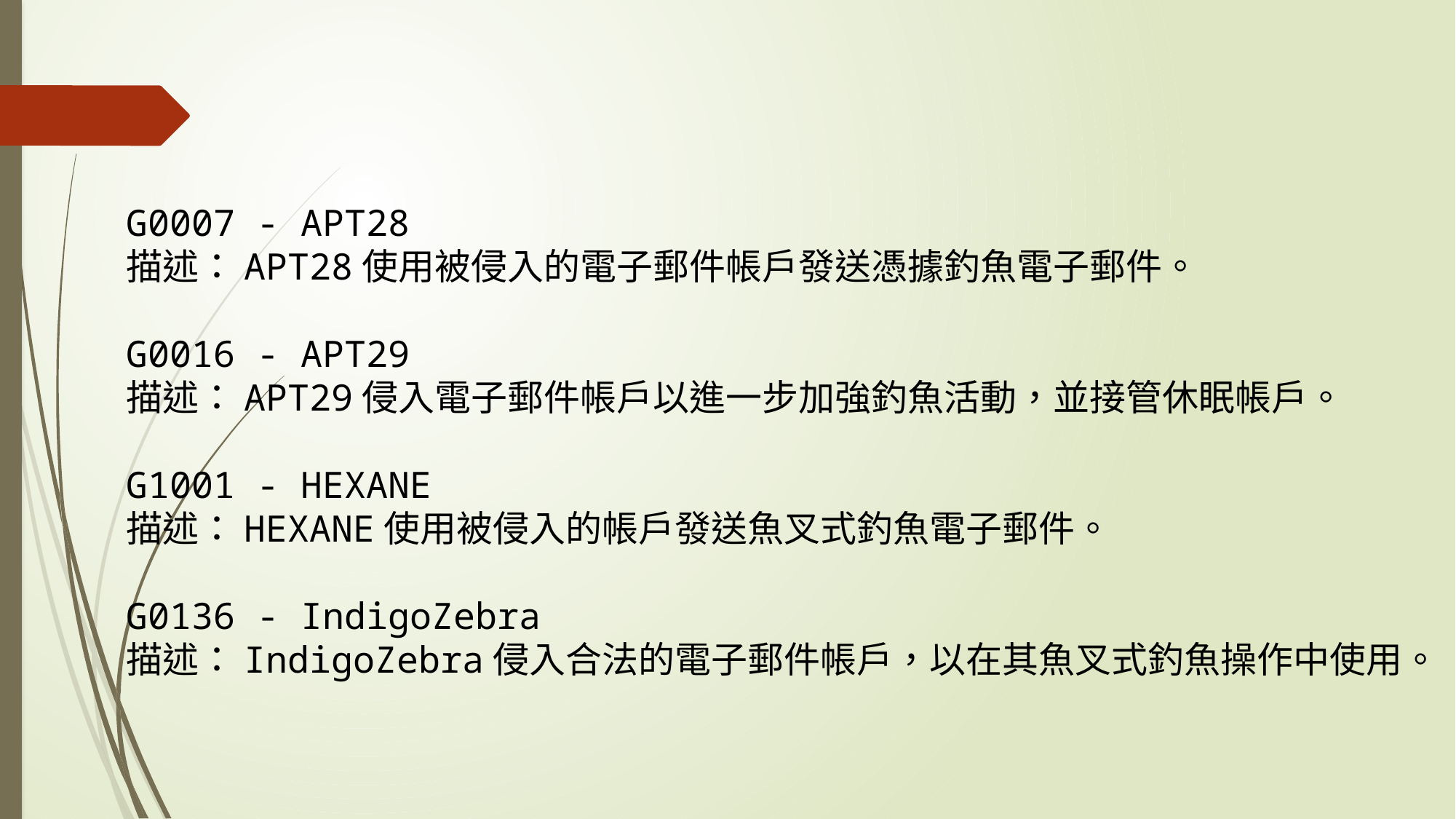

G0007 - APT28
描述：APT28使用被侵入的電子郵件帳戶發送憑據釣魚電子郵件。

G0016 - APT29
描述：APT29侵入電子郵件帳戶以進一步加強釣魚活動，並接管休眠帳戶。

G1001 - HEXANE
描述：HEXANE使用被侵入的帳戶發送魚叉式釣魚電子郵件。

G0136 - IndigoZebra
描述：IndigoZebra侵入合法的電子郵件帳戶，以在其魚叉式釣魚操作中使用。